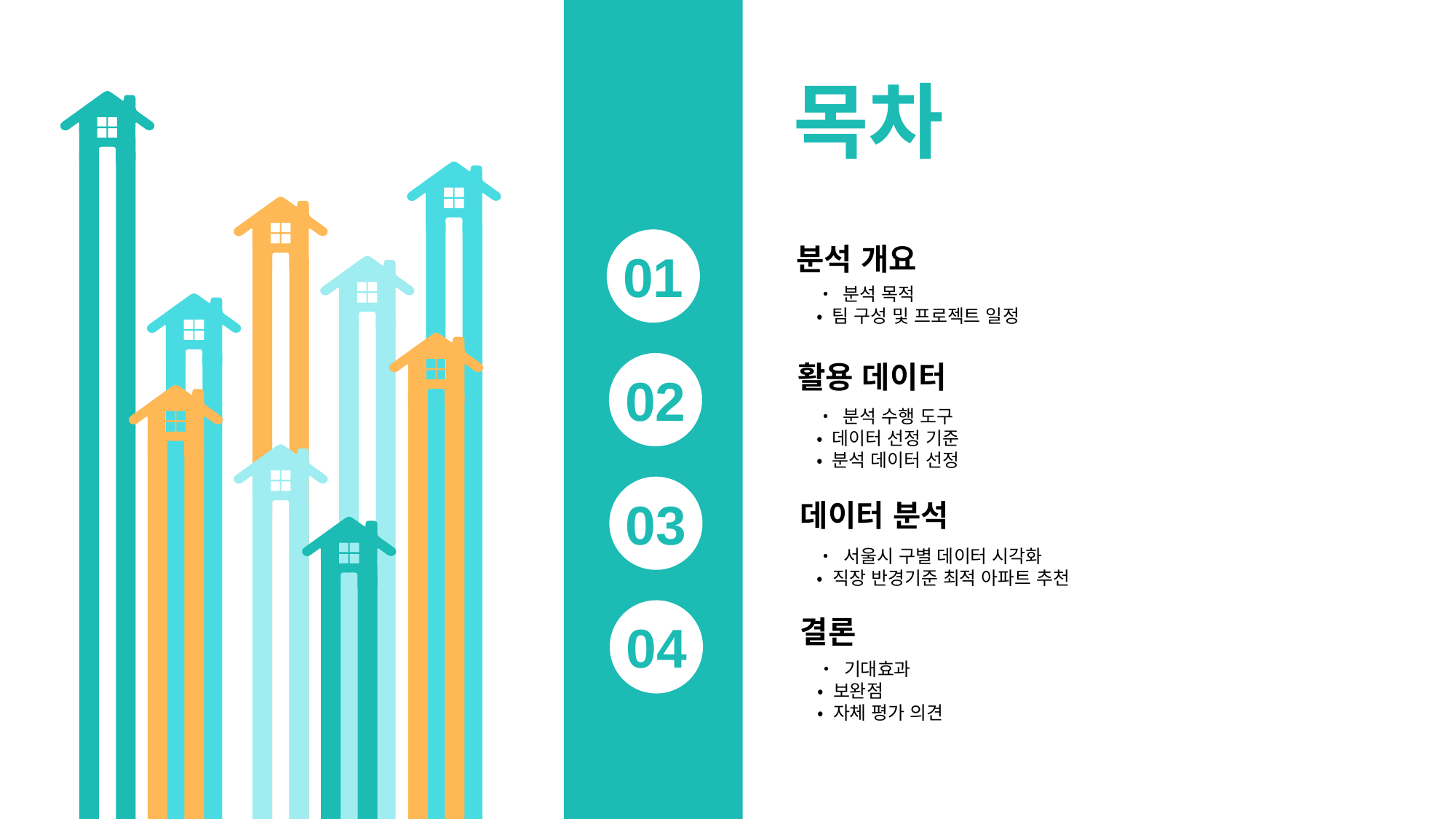

목차

01
분석 개요
• 분석 목적
• 팀 구성 및 프로젝트 일정

활용 데이터
• 분석 수행 도구
• 데이터 선정 기준
• 분석 데이터 선정

02

03
데이터 분석
• 서울시 구별 데이터 시각화
• 직장 반경기준 최적 아파트 추천

04
결론
• 기대효과
• 보완점
• 자체 평가 의견